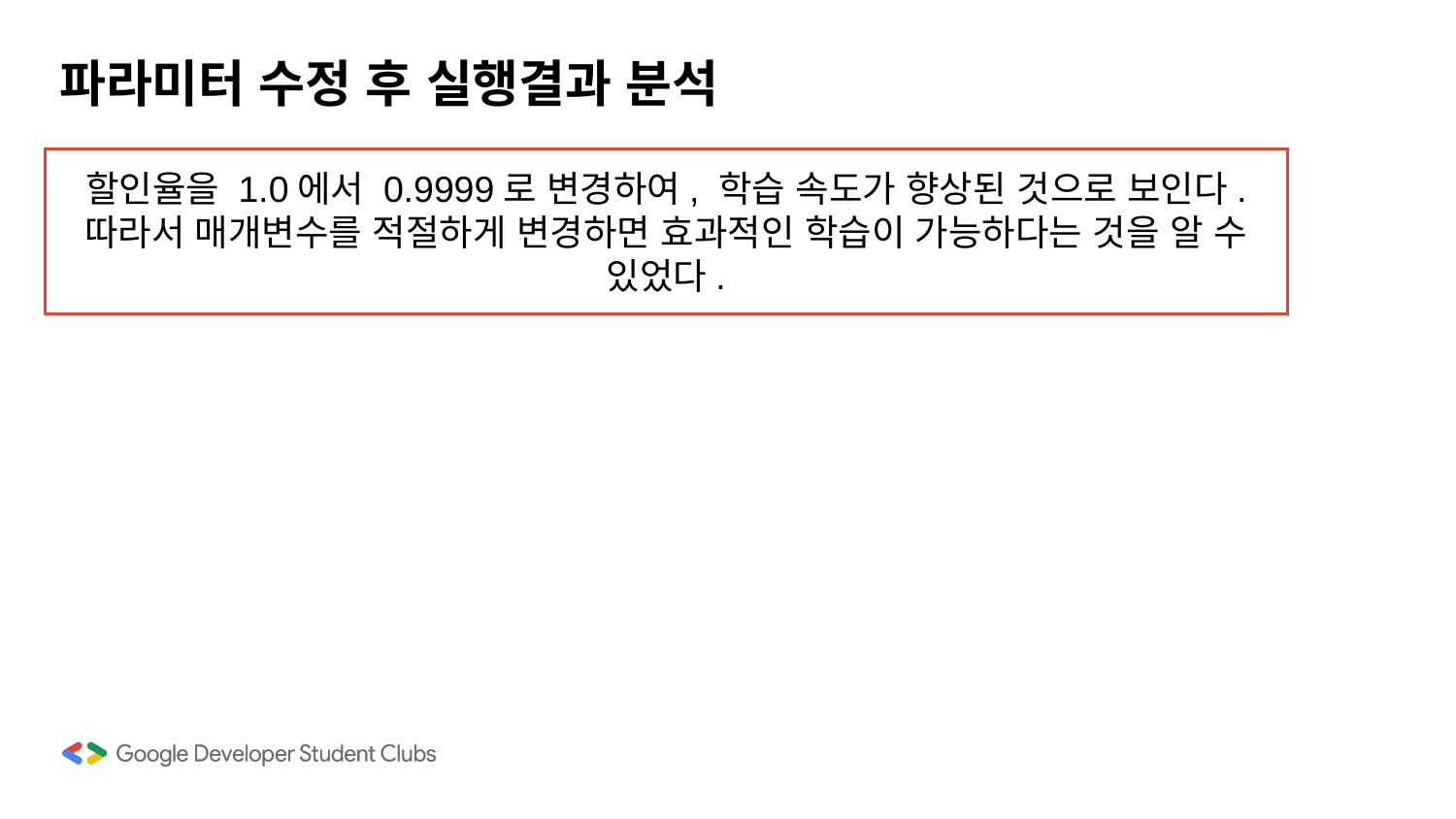

# 파라미터 수정 후 실행결과 분석
할인율을 1.0에서 0.9999로 변경하여, 학습 속도가 향상된 것으로 보인다.
따라서 매개변수를 적절하게 변경하면 효과적인 학습이 가능하다는 것을 알 수 있었다.